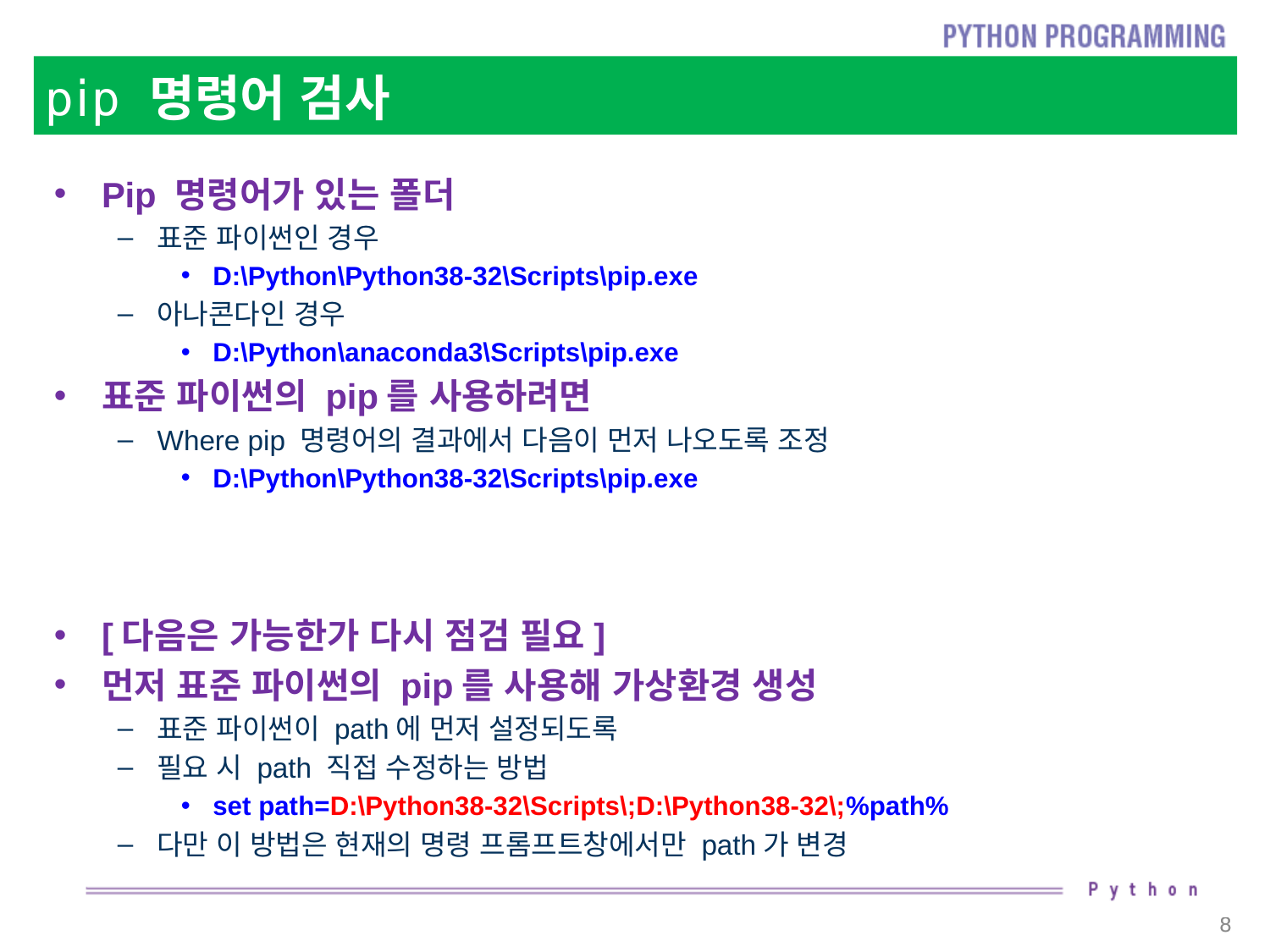

# pip 명령어 검사
Pip 명령어가 있는 폴더
표준 파이썬인 경우
D:\Python\Python38-32\Scripts\pip.exe
아나콘다인 경우
D:\Python\anaconda3\Scripts\pip.exe
표준 파이썬의 pip를 사용하려면
Where pip 명령어의 결과에서 다음이 먼저 나오도록 조정
D:\Python\Python38-32\Scripts\pip.exe

[다음은 가능한가 다시 점검 필요]
먼저 표준 파이썬의 pip를 사용해 가상환경 생성
표준 파이썬이 path에 먼저 설정되도록
필요 시 path 직접 수정하는 방법
set path=D:\Python38-32\Scripts\;D:\Python38-32\;%path%
다만 이 방법은 현재의 명령 프롬프트창에서만 path가 변경

8